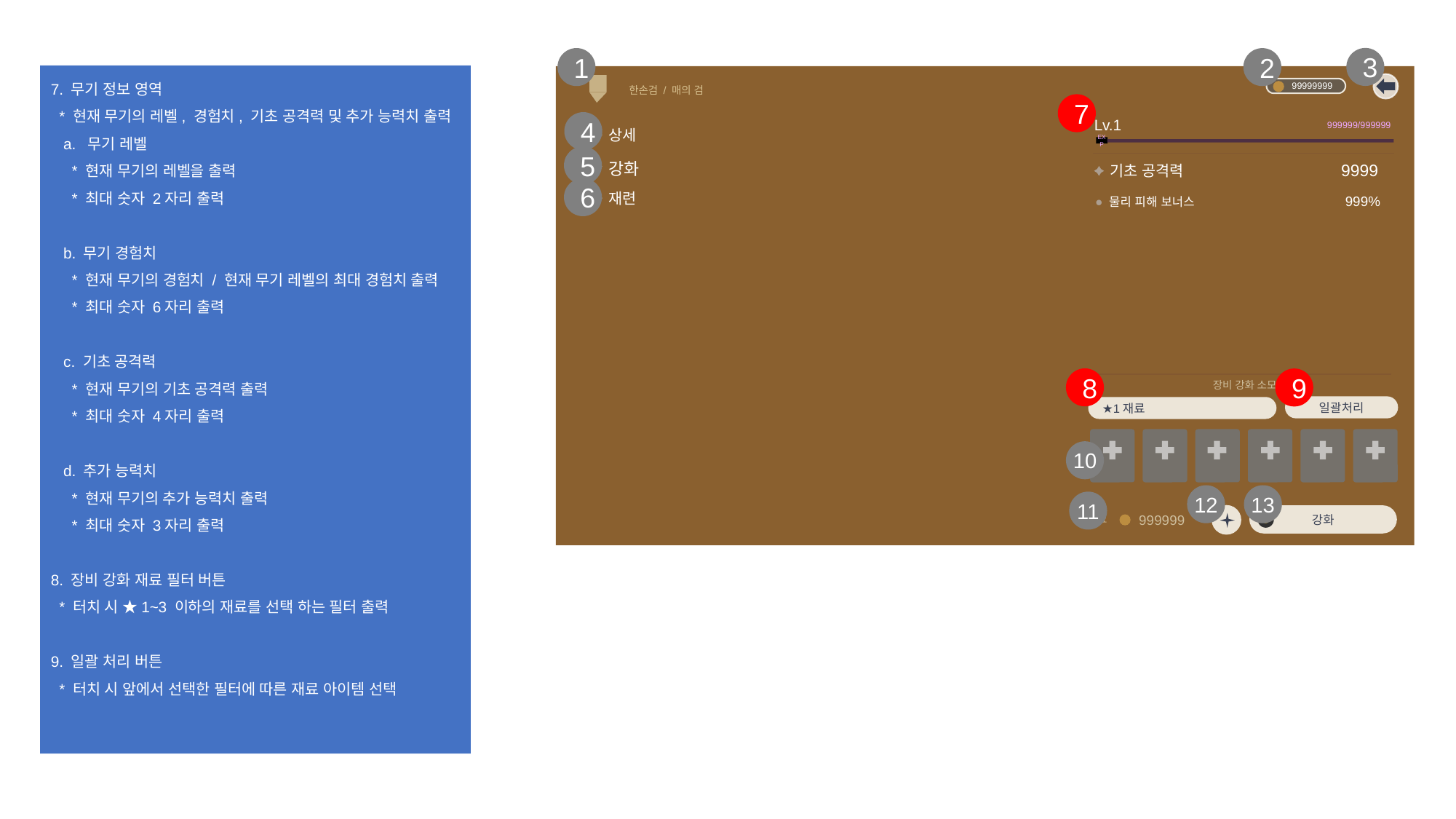

3
1
2
7. 무기 정보 영역
  * 현재 무기의 레벨, 경험치, 기초 공격력 및 추가 능력치 출력
   a.  무기 레벨
     * 현재 무기의 레벨을 출력
     * 최대 숫자 2자리 출력

   b. 무기 경험치
     * 현재 무기의 경험치 / 현재 무기 레벨의 최대 경험치 출력
     * 최대 숫자 6자리 출력

   c. 기초 공격력
     * 현재 무기의 기초 공격력 출력
     * 최대 숫자 4자리 출력

   d. 추가 능력치
     * 현재 무기의 추가 능력치 출력
     * 최대 숫자 3자리 출력

8. 장비 강화 재료 필터 버튼
  * 터치 시 ★1~3 이하의 재료를 선택 하는 필터 출력

9. 일괄 처리 버튼
  * 터치 시 앞에서 선택한 필터에 따른 재료 아이템 선택

한손검 / 매의 검
99999999

7
Lv.1
4
999999/999999
상세

EXP

5
강화
9999
기초 공격력

6
재련
999%
물리 피해 보너스

8
9
장비 강화 소모
일괄처리
★1재료

10
12
13
11

강화
필요

999999